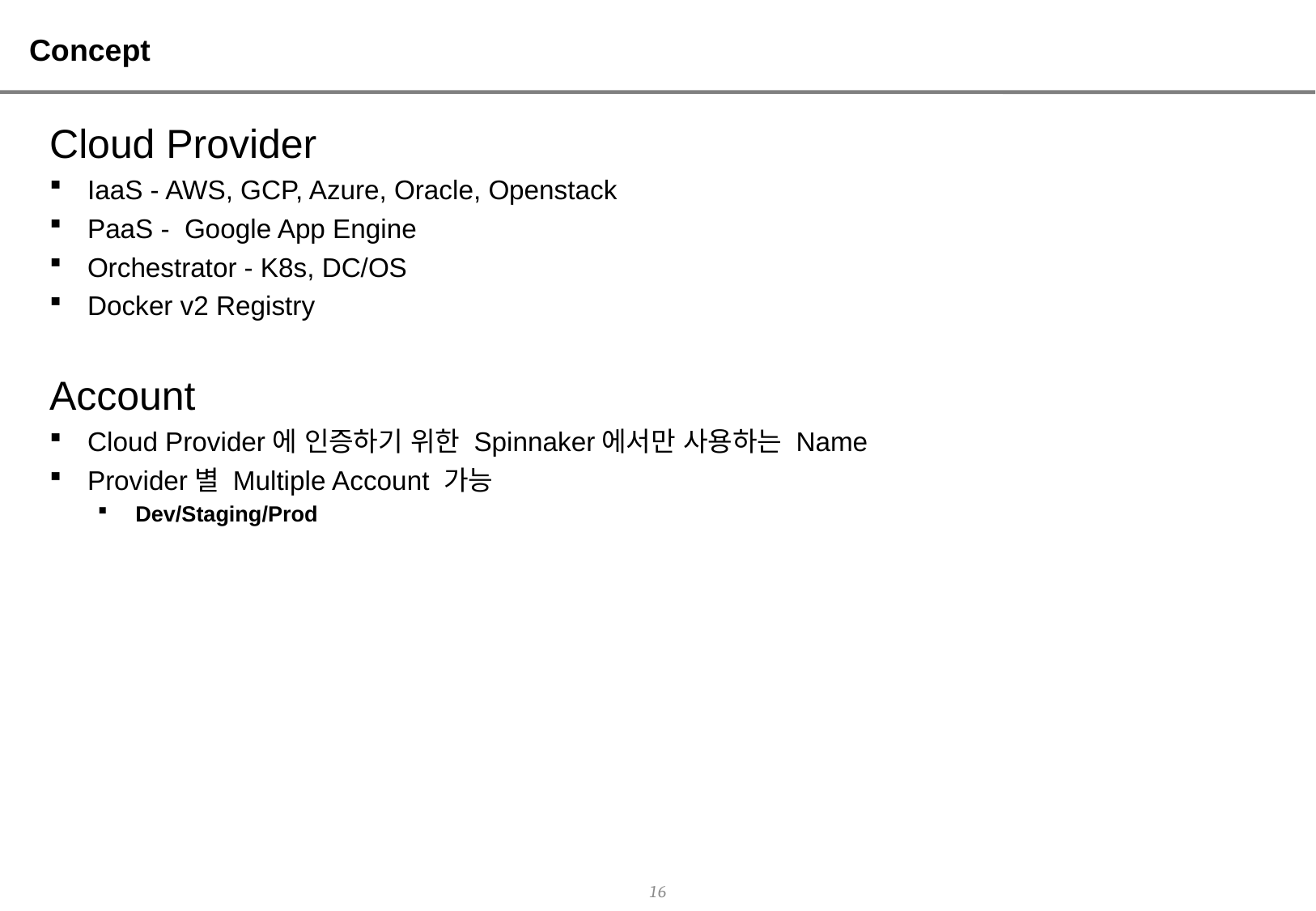

# Concept
Cloud Provider
IaaS - AWS, GCP, Azure, Oracle, Openstack
PaaS -  Google App Engine
Orchestrator - K8s, DC/OS
Docker v2 Registry

Account
Cloud Provider에 인증하기 위한 Spinnaker에서만 사용하는 Name
Provider별 Multiple Account 가능
Dev/Staging/Prod